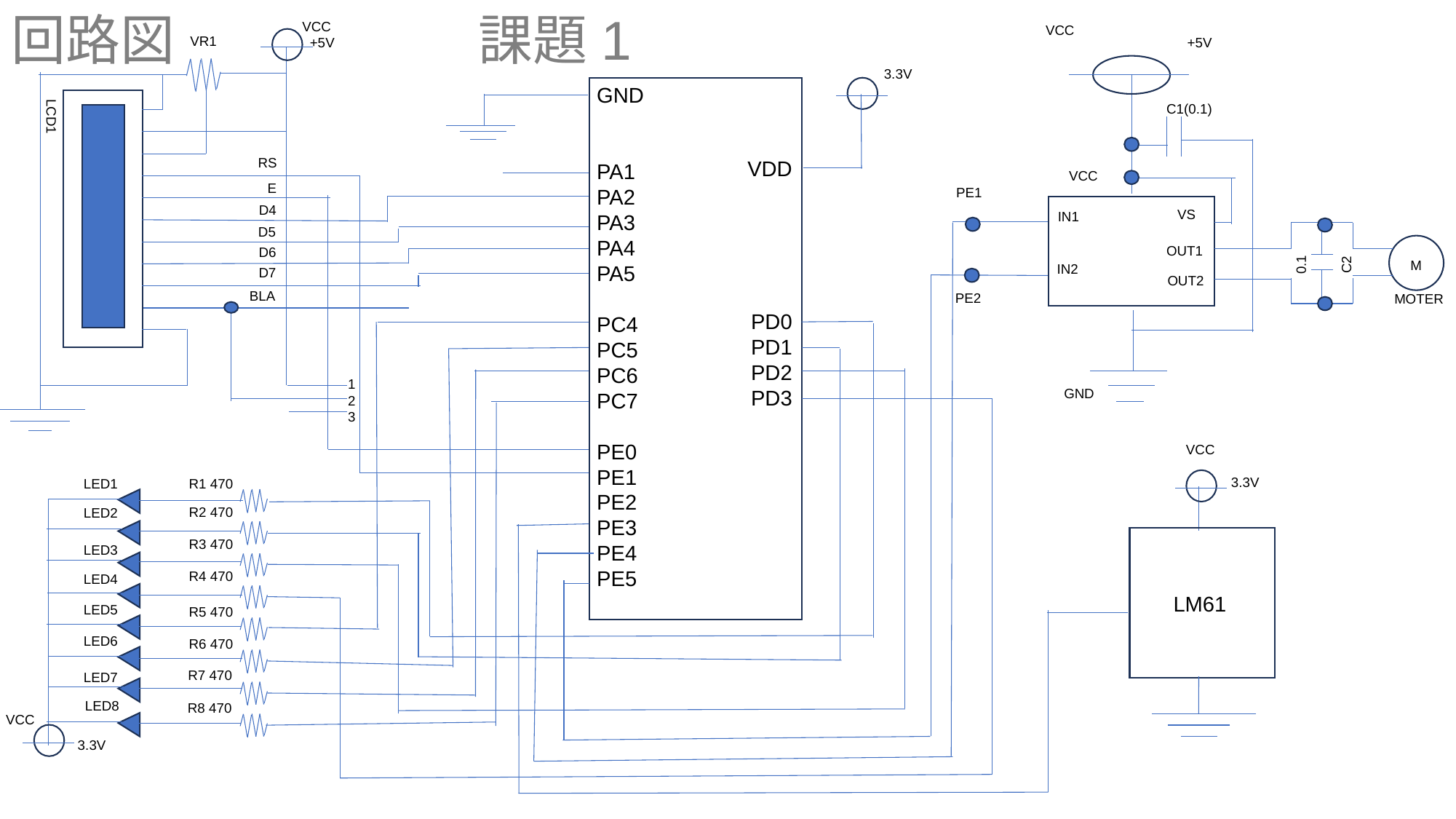

回路図                         課題1
VCC
  +5V
VCC
VR1

+5V

3.3V
GND

PA1
PA2
PA3
PA4
PA5

PC4
PC5
PC6
PC7

PE0
PE1
PE2
PE3
PE4
PE5

C1(0.1)
LCD1

RS
VDD

PD0
PD1
PD2
PD3

VCC

E
PE1
D4

VS
IN1

D5

OUT1
D6
0.1
C2
M
IN2
D7
OUT2

BLA
PE2
MOTER

1
2
3
GND
VCC
3.3V
R1 470
R2 470
R3 470
R4 470
R5 470
R6 470
R7 470
R8 470
LED1
LED2
LED3
LED4
LED5
LED6
LED7
LED8

LM61
VCC

3.3V